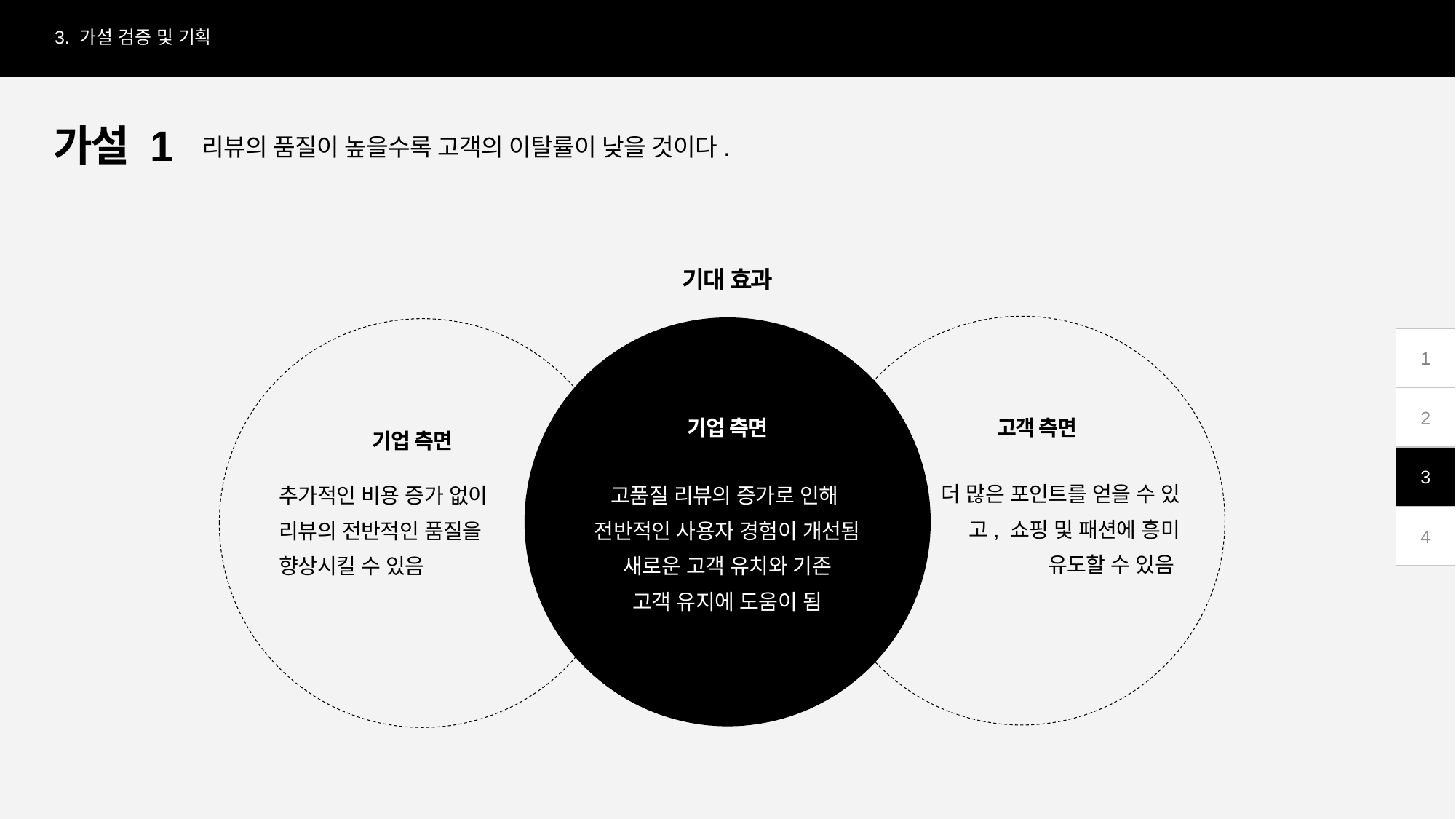

3. 가설 검증 및 기획
해당하는 목차명을 작성해주세요
3. 가설 검증 및 기획
가설 1
리뷰의 품질이 높을수록 고객의 이탈률이 낮을 것이다.
기대 효과

1
2
기업 측면
기업 측면
고객 측면
3
더 많은 포인트를 얻을 수 있고, 쇼핑 및 패션에 흥미 유도할 수 있음
추가적인 비용 증가 없이
리뷰의 전반적인 품질을
향상시킬 수 있음
고품질 리뷰의 증가로 인해
전반적인 사용자 경험이 개선됨
새로운 고객 유치와 기존
고객 유지에 도움이 됨
4